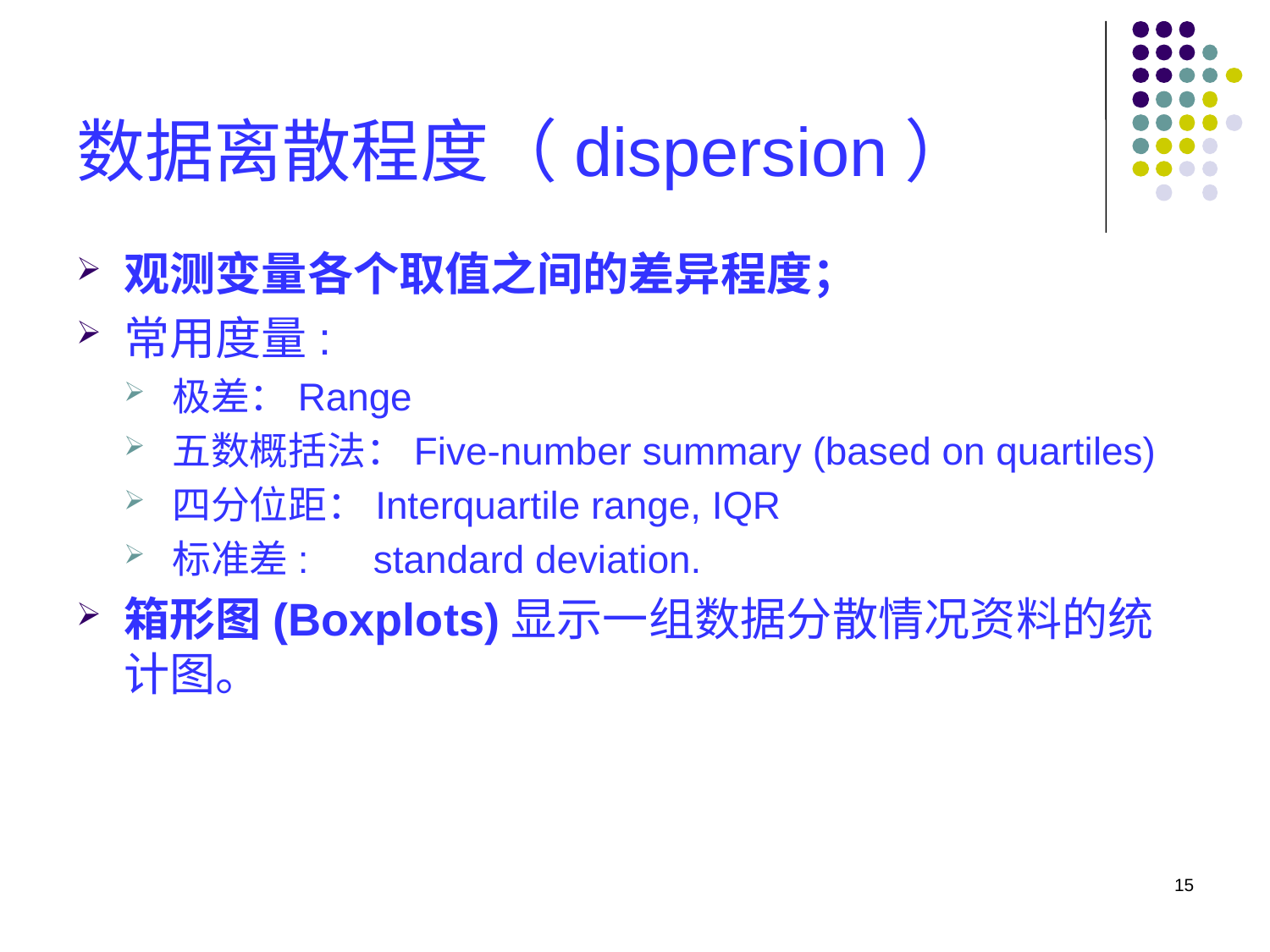

# 数据离散程度（dispersion）
观测变量各个取值之间的差异程度；
常用度量:
极差：Range
五数概括法：Five-number summary (based on quartiles)
四分位距：Interquartile range, IQR
标准差:      standard deviation.
箱形图(Boxplots)显示一组数据分散情况资料的统计图。
15